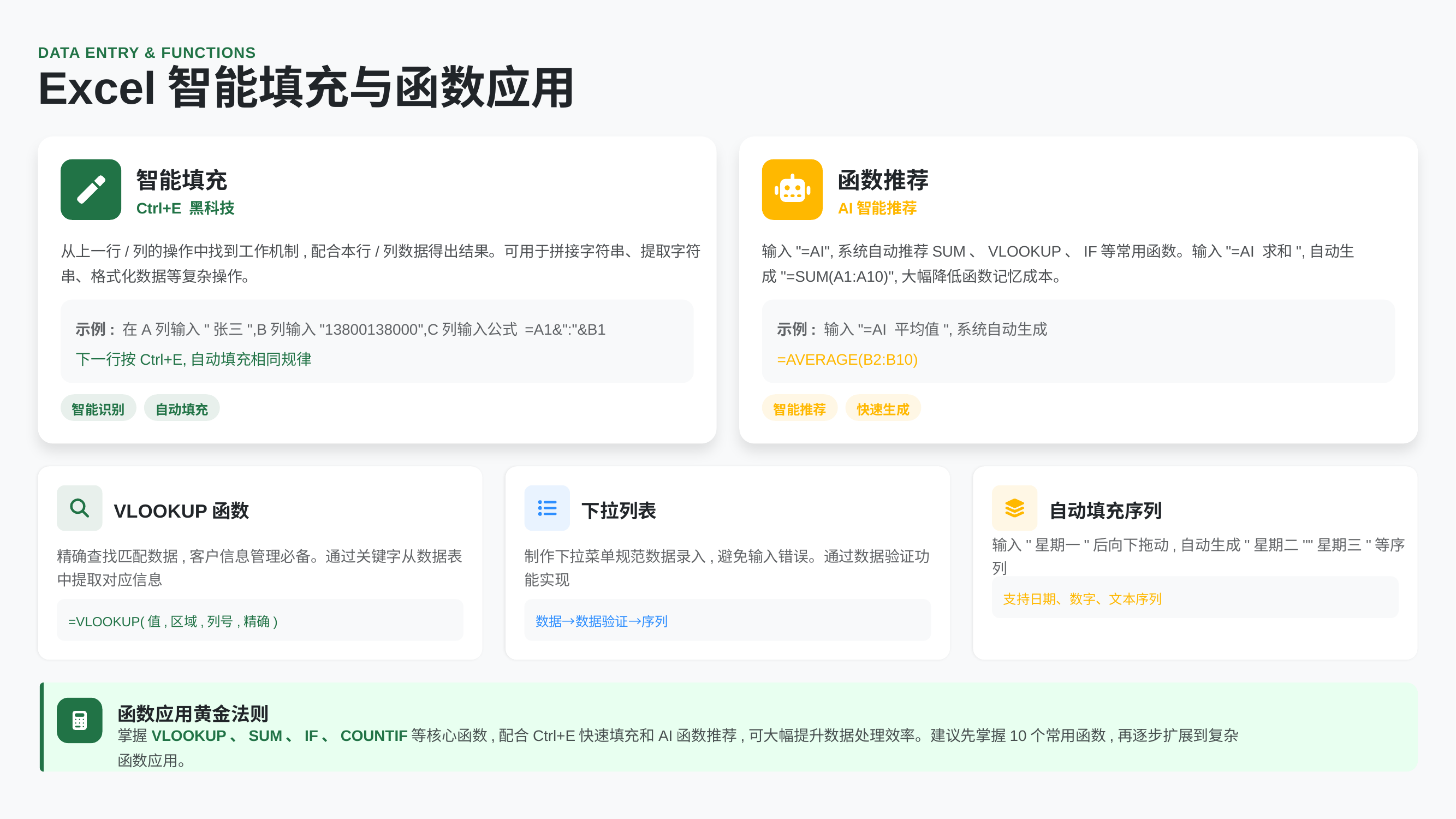

DATA ENTRY & FUNCTIONS
Excel智能填充与函数应用

智能填充
函数推荐

Ctrl+E 黑科技
AI智能推荐
从上一行/列的操作中找到工作机制,配合本行/列数据得出结果。可用于拼接字符串、提取字符串、格式化数据等复杂操作。
输入"=AI",系统自动推荐SUM、VLOOKUP、IF等常用函数。输入"=AI 求和",自动生成"=SUM(A1:A10)",大幅降低函数记忆成本。

示例: 在A列输入"张三",B列输入"13800138000",C列输入公式 =A1&":"&B1
示例: 输入"=AI 平均值",系统自动生成
下一行按Ctrl+E,自动填充相同规律
=AVERAGE(B2:B10)

智能识别

自动填充

智能推荐

快速生成

VLOOKUP函数
下拉列表
自动填充序列

精确查找匹配数据,客户信息管理必备。通过关键字从数据表中提取对应信息
制作下拉菜单规范数据录入,避免输入错误。通过数据验证功能实现
输入"星期一"后向下拖动,自动生成"星期二""星期三"等序列

支持日期、数字、文本序列

=VLOOKUP(值,区域,列号,精确)
数据→数据验证→序列

函数应用黄金法则

掌握VLOOKUP、SUM、IF、COUNTIF等核心函数,配合Ctrl+E快速填充和AI函数推荐,可大幅提升数据处理效率。建议先掌握10个常用函数,再逐步扩展到复杂函数应用。